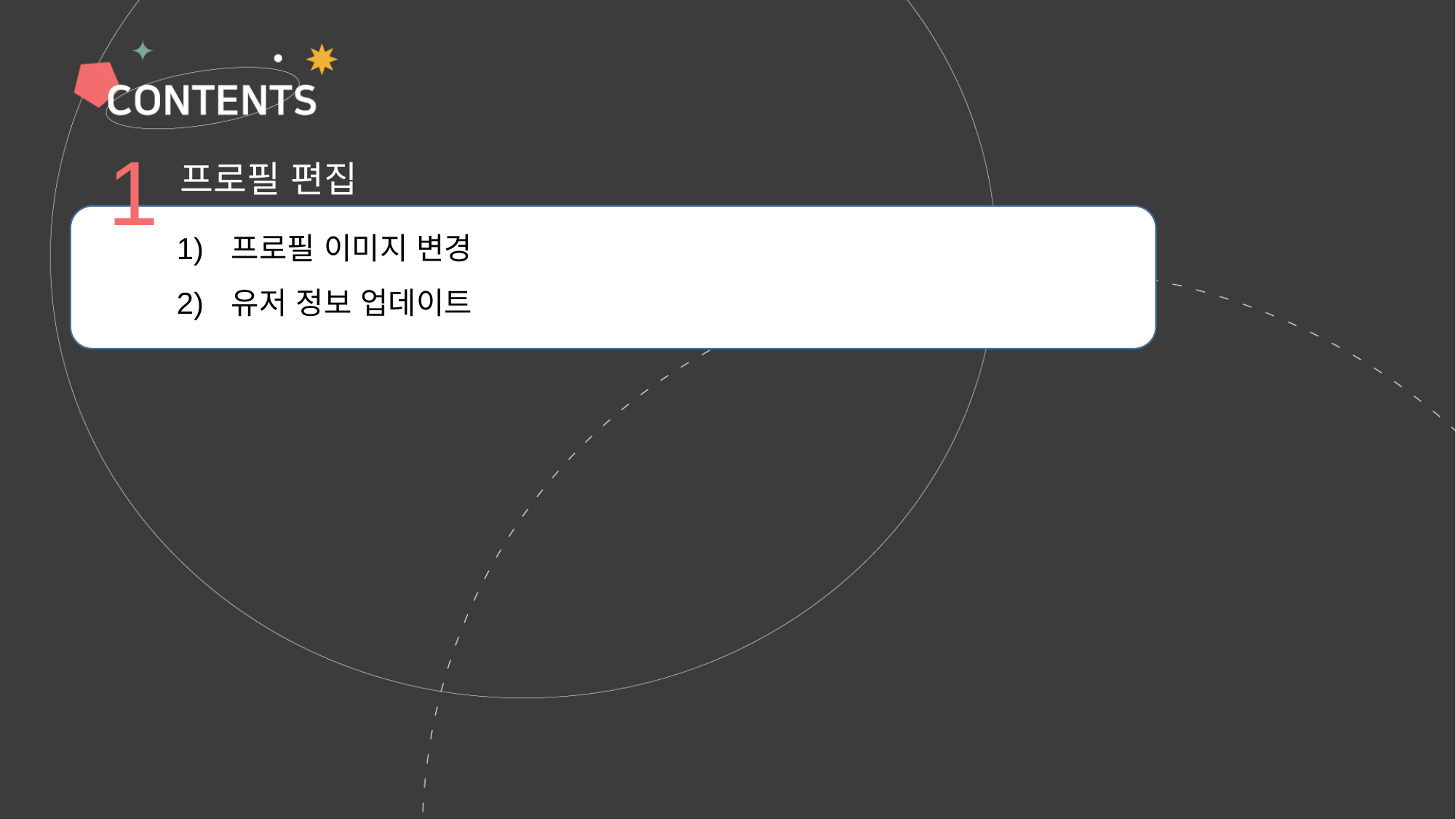

1
프로필 편집
프로필 이미지 변경
유저 정보 업데이트